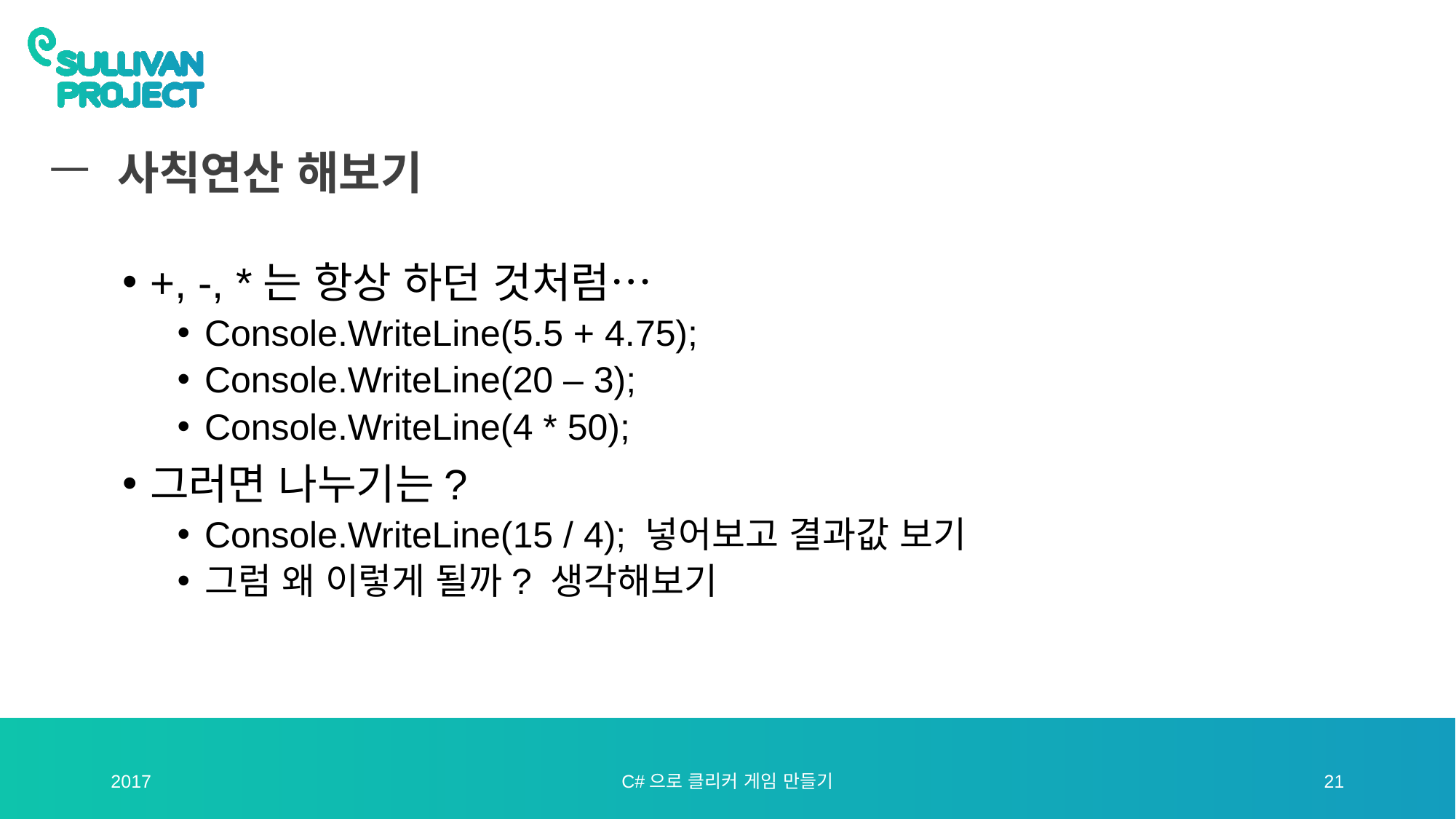

# 사칙연산 해보기
+, -, *는 항상 하던 것처럼…
Console.WriteLine(5.5 + 4.75);
Console.WriteLine(20 – 3);
Console.WriteLine(4 * 50);
그러면 나누기는?
Console.WriteLine(15 / 4); 넣어보고 결과값 보기
그럼 왜 이렇게 될까? 생각해보기
2017
C#으로 클리커 게임 만들기
21